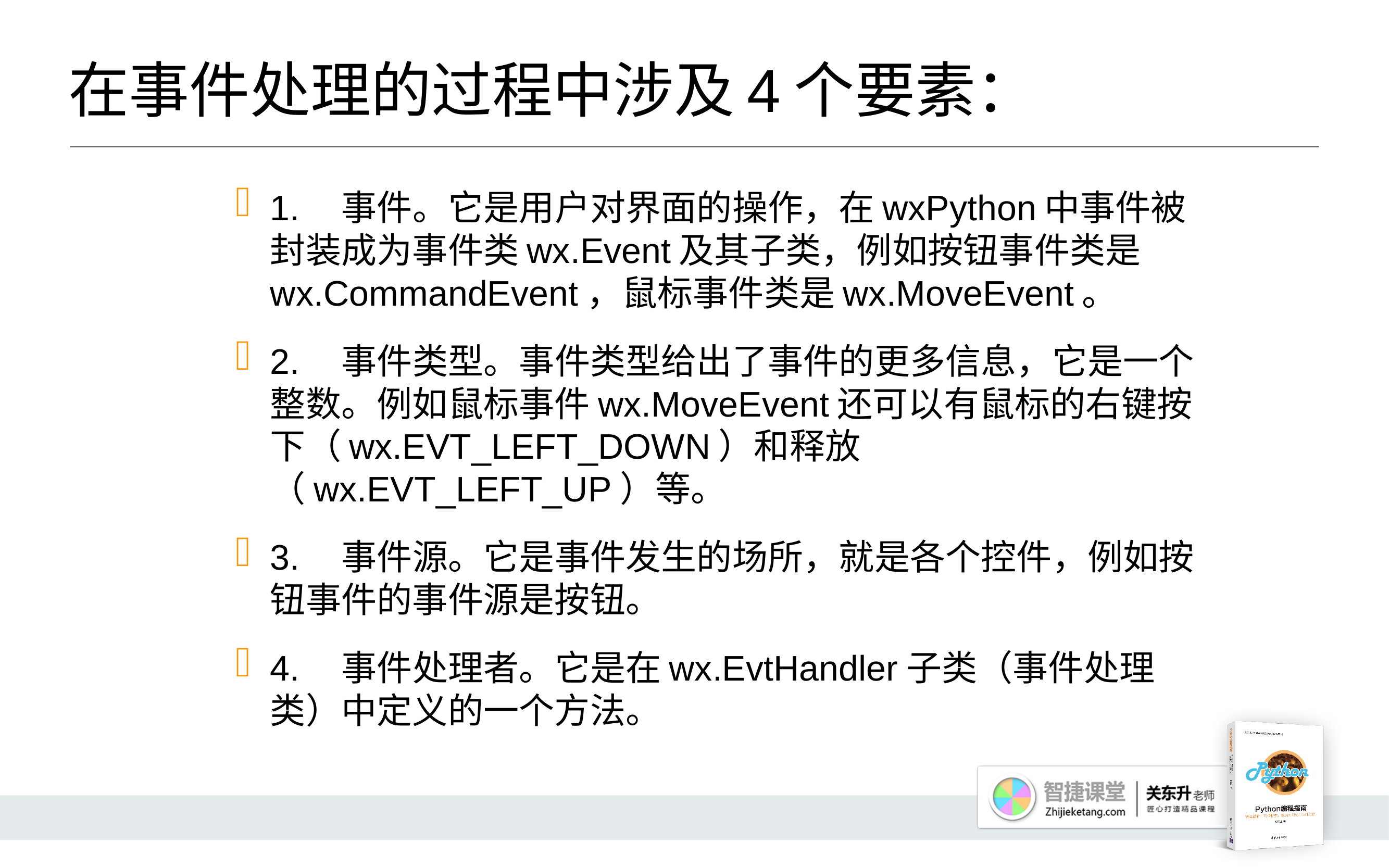

# 在事件处理的过程中涉及4个要素：
1.	事件。它是用户对界面的操作，在wxPython中事件被封装成为事件类wx.Event及其子类，例如按钮事件类是wx.CommandEvent，鼠标事件类是wx.MoveEvent。
2.	事件类型。事件类型给出了事件的更多信息，它是一个整数。例如鼠标事件wx.MoveEvent还可以有鼠标的右键按下（wx.EVT_LEFT_DOWN）和释放（wx.EVT_LEFT_UP）等。
3.	事件源。它是事件发生的场所，就是各个控件，例如按钮事件的事件源是按钮。
4.	事件处理者。它是在wx.EvtHandler子类（事件处理类）中定义的一个方法。